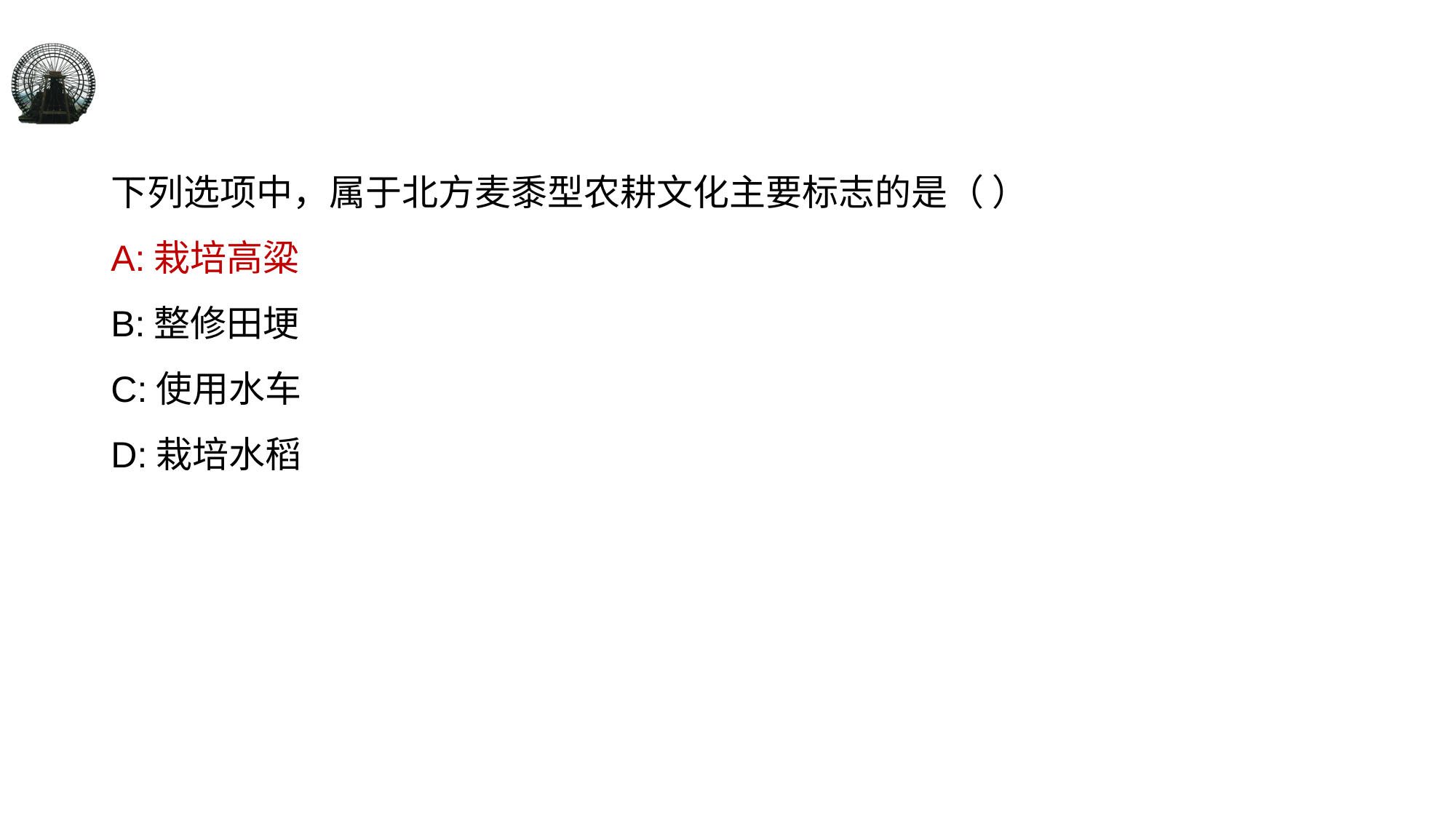

#
下列选项中，属于北方麦黍型农耕文化主要标志的是（ ）
A:栽培高粱
B:整修田埂
C:使用水车
D:栽培水稻
25